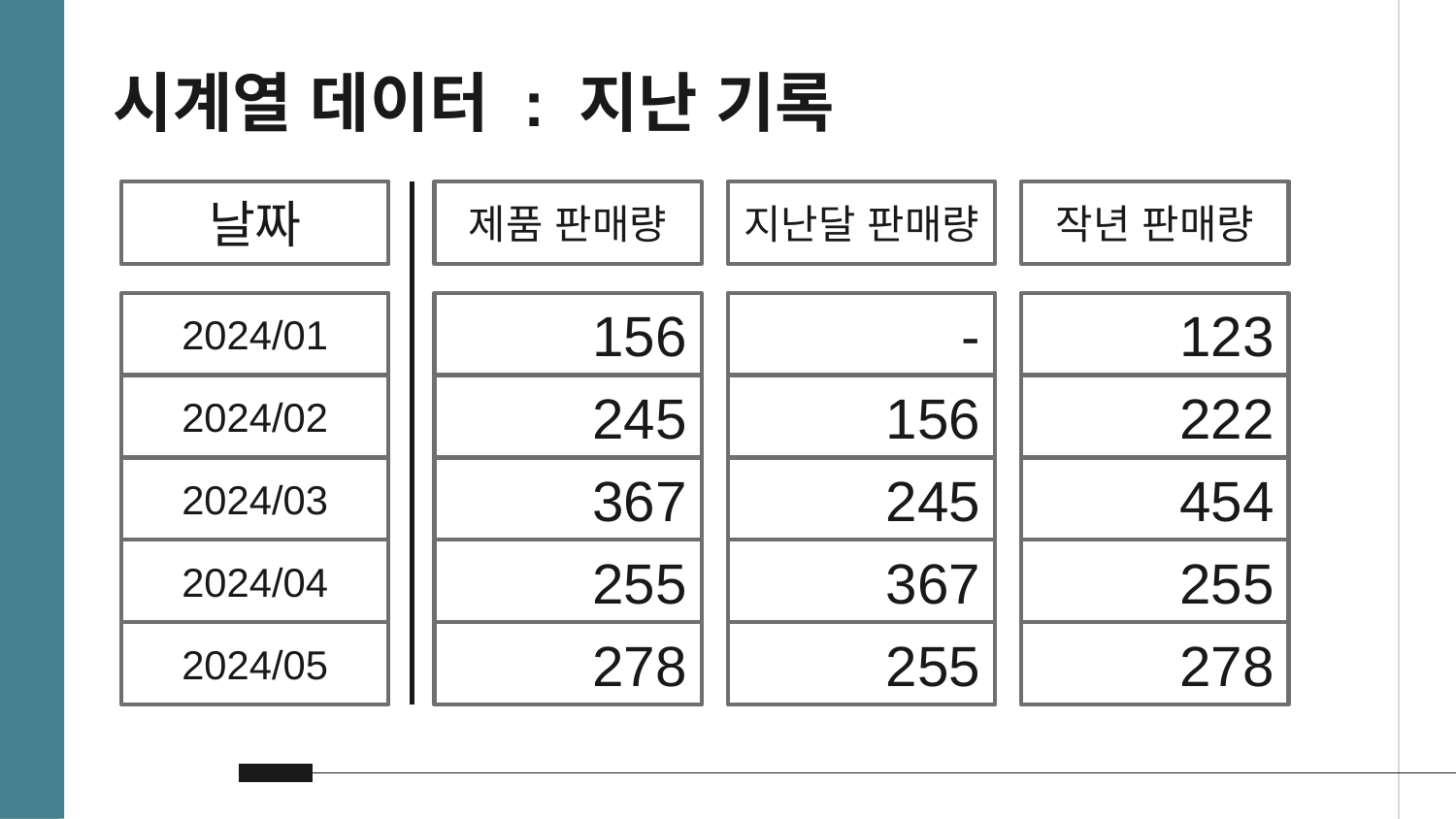

시계열 데이터 : 지난 기록
날짜
제품 판매량
지난달 판매량
작년 판매량
2024/01
156
-
123
2024/02
245
156
222
2024/03
367
245
454
2024/04
255
367
255
2024/05
278
255
278